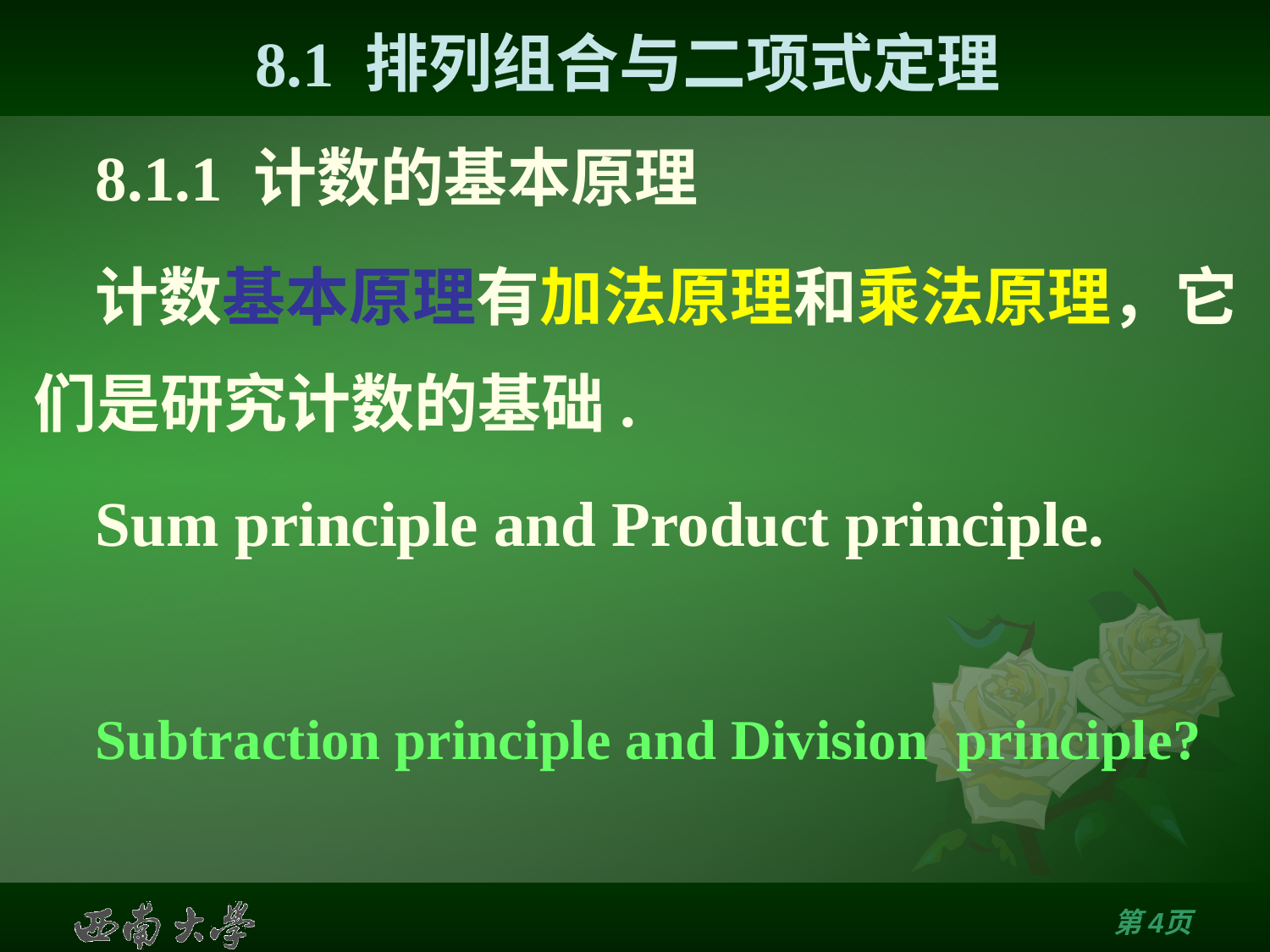

# 8.1 排列组合与二项式定理
8.1.1 计数的基本原理
计数基本原理有加法原理和乘法原理，它们是研究计数的基础.
Sum principle and Product principle.

Subtraction principle and Division  principle?
第4页